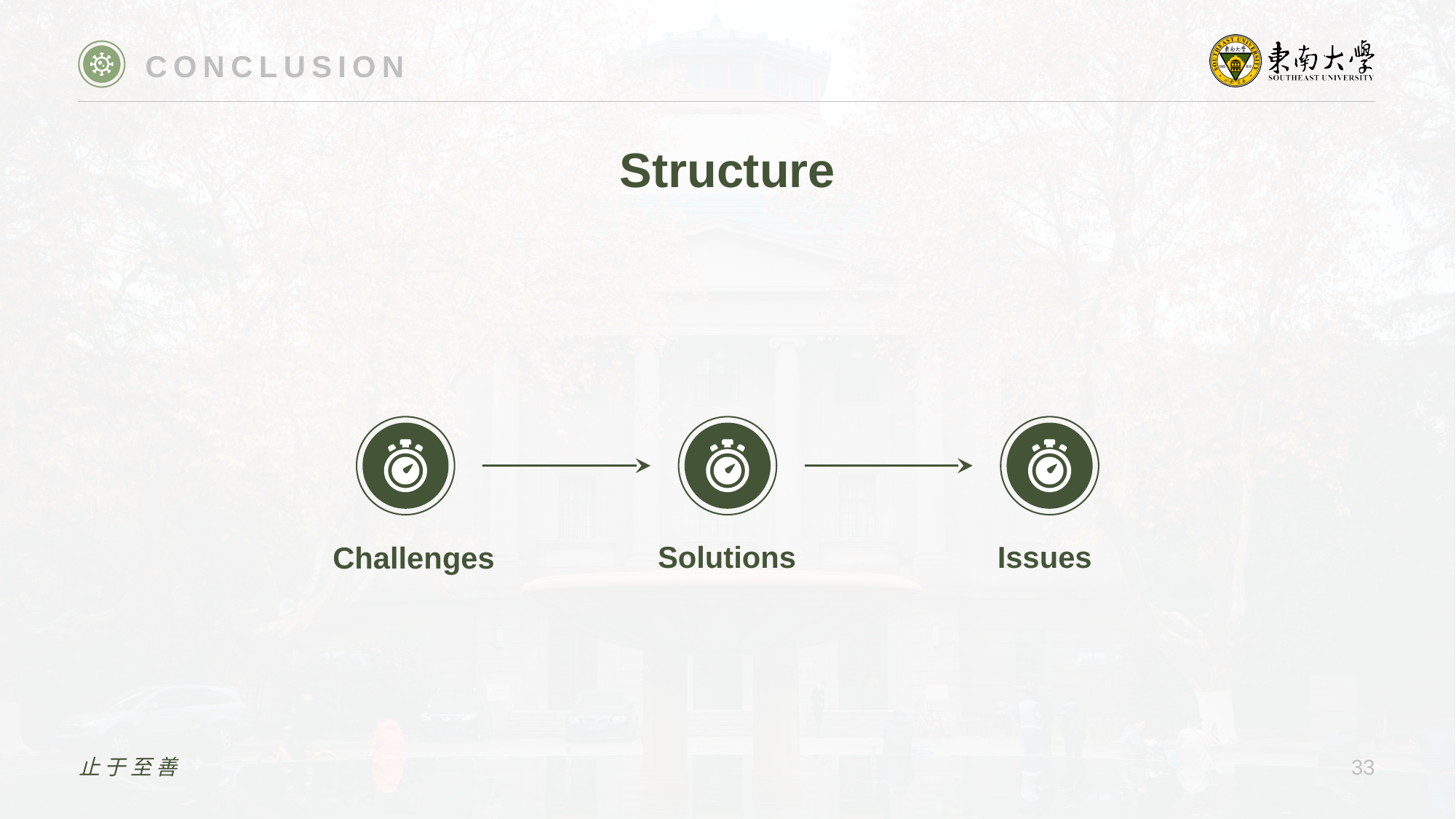

CONCLUSION
Structure

Issues
Solutions
Challenges
止于至善
33